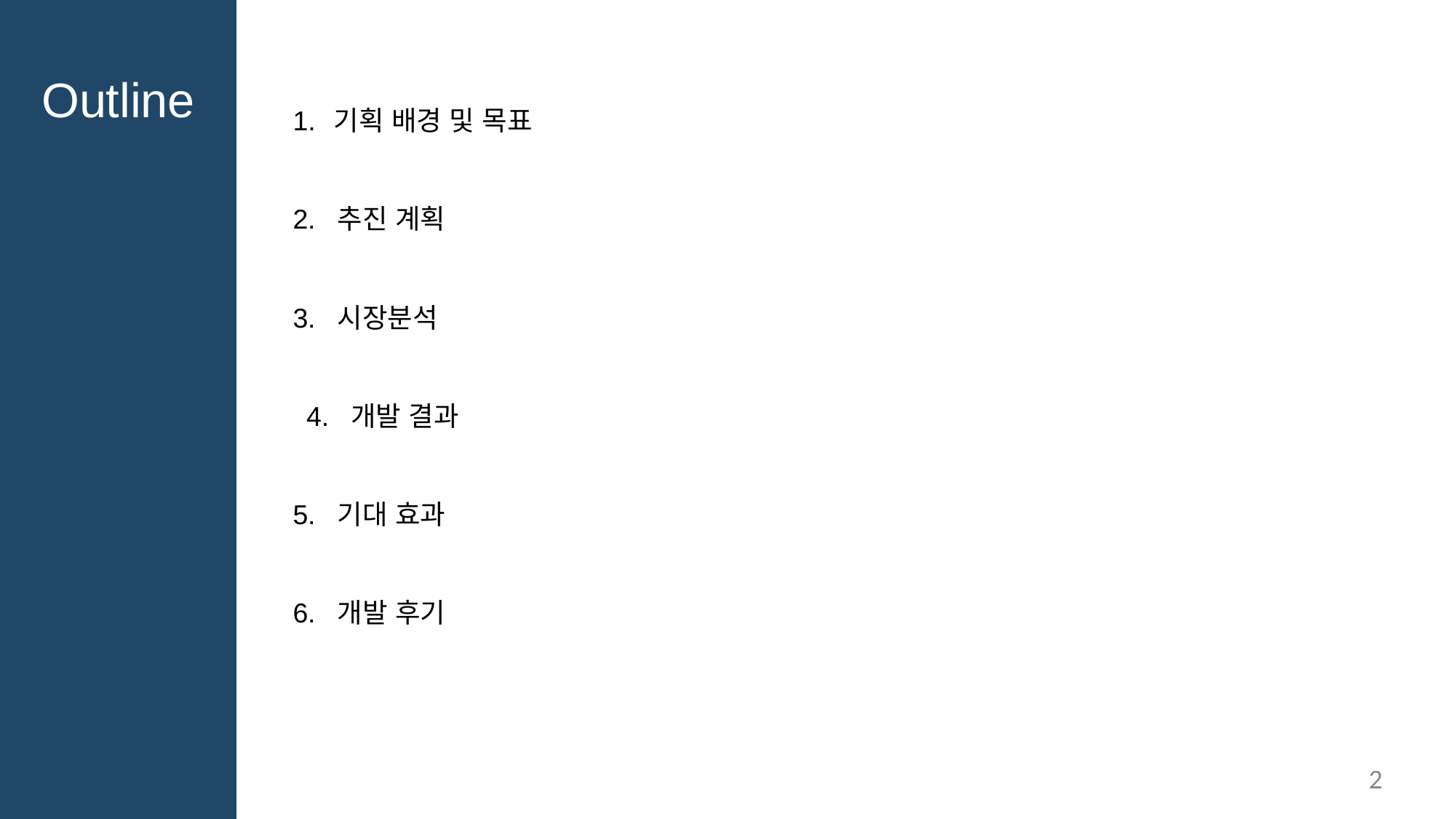

Outline
기획 배경 및 목표

2.  추진 계획

3.  시장분석

4.  개발 결과

5.  기대 효과

6.  개발 후기
2